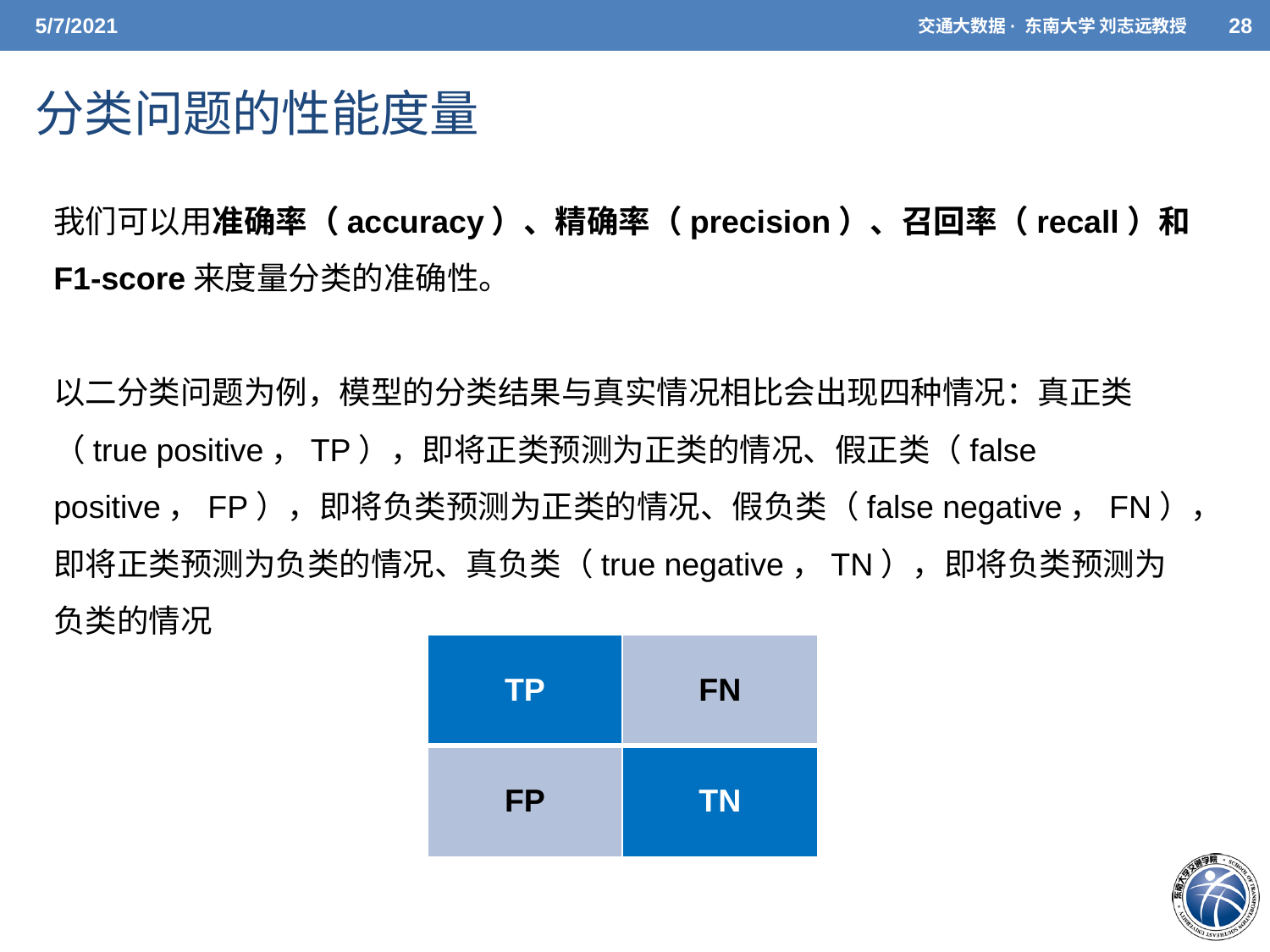

5/7/2021
交通大数据· 东南大学 刘志远教授
28
# 分类问题的性能度量
我们可以用准确率（accuracy）、精确率（precision）、召回率（recall）和F1-score来度量分类的准确性。

以二分类问题为例，模型的分类结果与真实情况相比会出现四种情况：真正类（true positive，TP），即将正类预测为正类的情况、假正类（false positive，FP），即将负类预测为正类的情况、假负类（false negative，FN），即将正类预测为负类的情况、真负类（true negative，TN），即将负类预测为负类的情况
| TP | FN |
| --- | --- |
| FP | TN |